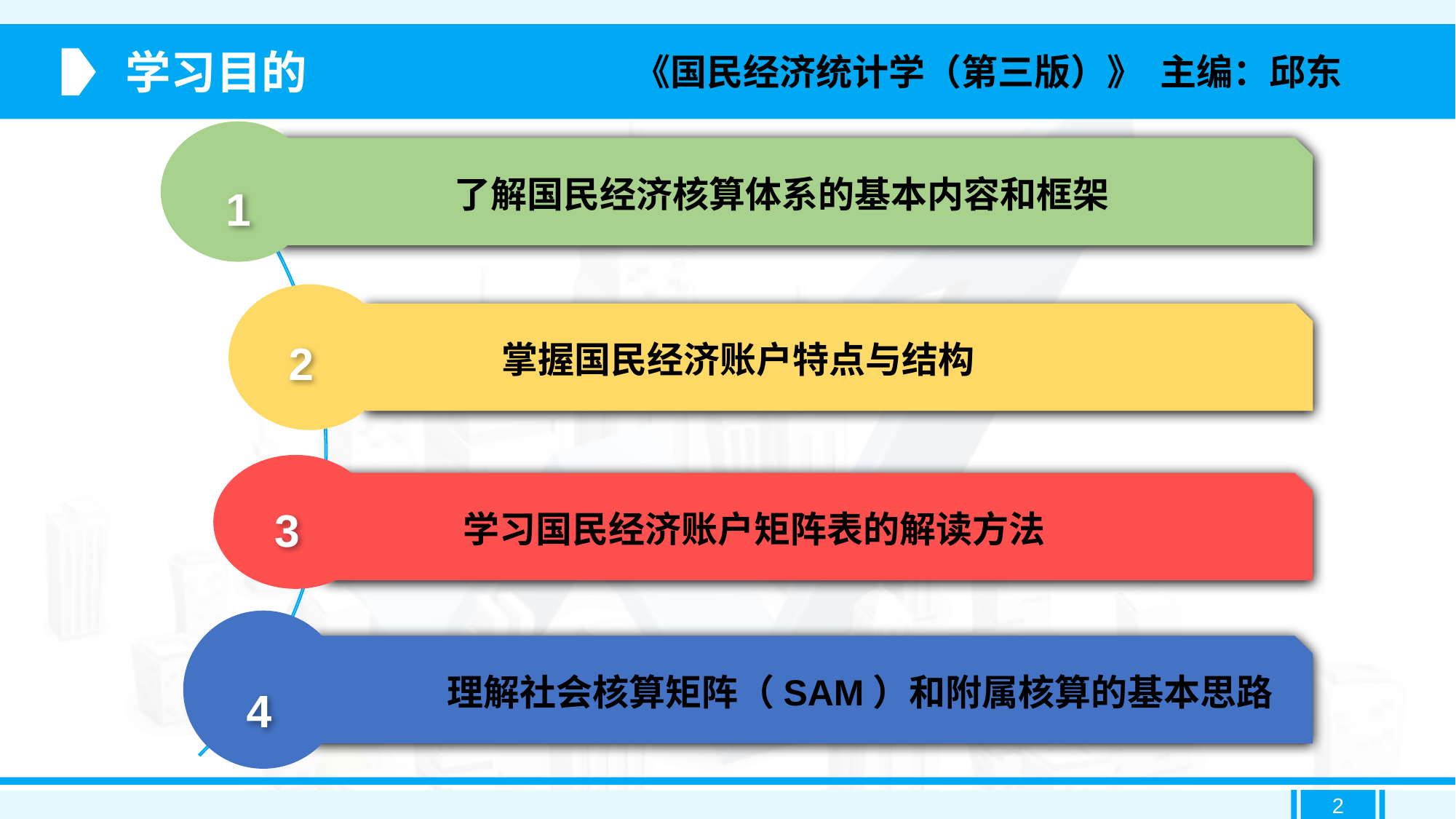

学习目的
《国民经济统计学（第三版）》  主编：邱东

1
    了解国民经济核算体系的基本内容和框架

2
掌握国民经济账户特点与结构

3
学习国民经济账户矩阵表的解读方法

4
理解社会核算矩阵（SAM）和附属核算的基本思路
2